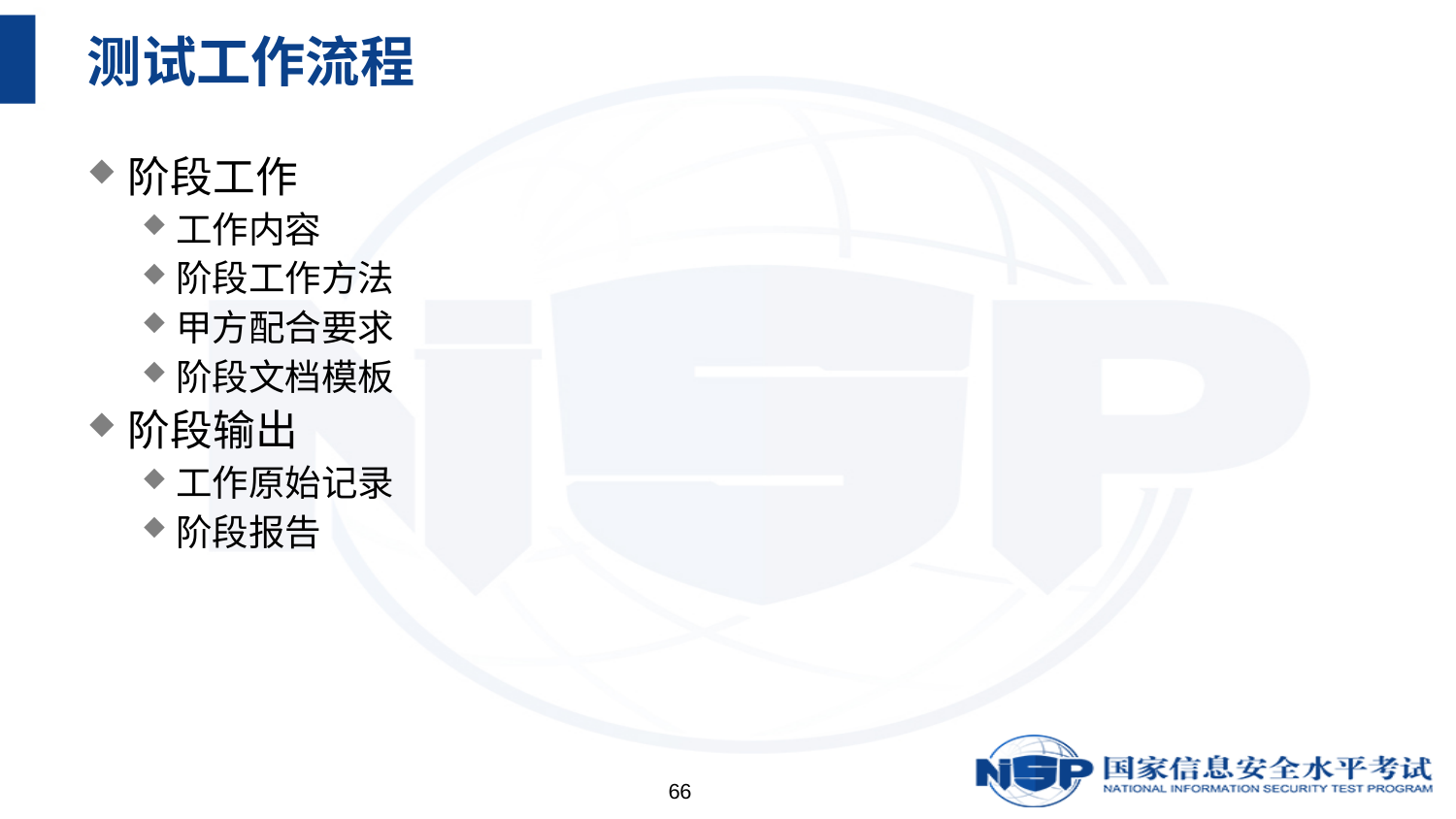

# 测试工作流程
阶段工作
工作内容
阶段工作方法
甲方配合要求
阶段文档模板
阶段输出
工作原始记录
阶段报告